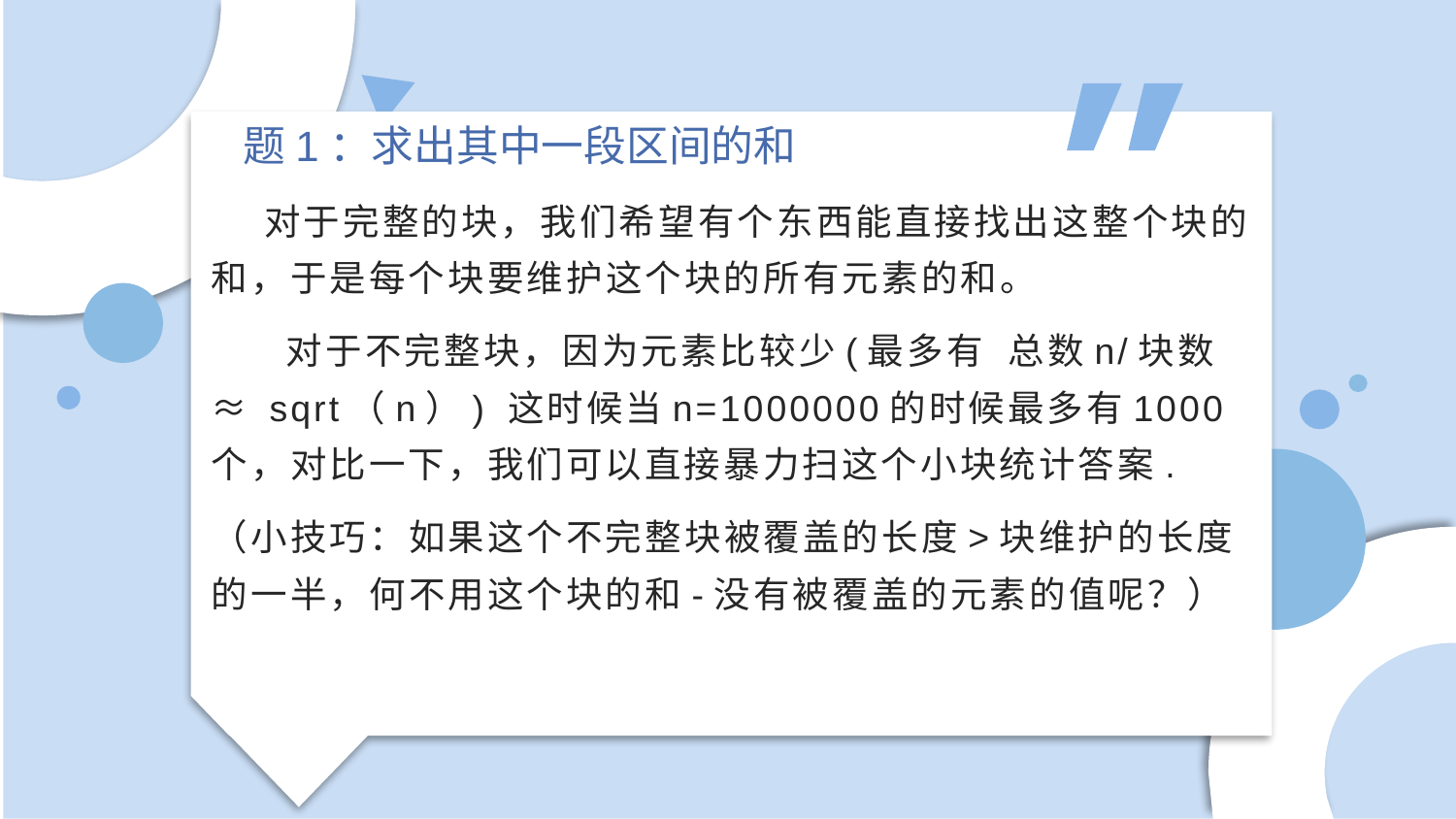

题1：求出其中一段区间的和

　　 对于完整的块，我们希望有个东西能直接找出这整个块的和，于是每个块要维护这个块的所有元素的和。
      对于不完整块，因为元素比较少(最多有  总数n/块数 ≈ sqrt（n）) 这时候当n=1000000的时候最多有1000个，对比一下，我们可以直接暴力扫这个小块统计答案.
（小技巧：如果这个不完整块被覆盖的长度>块维护的长度的一半，何不用这个块的和-没有被覆盖的元素的值呢？）